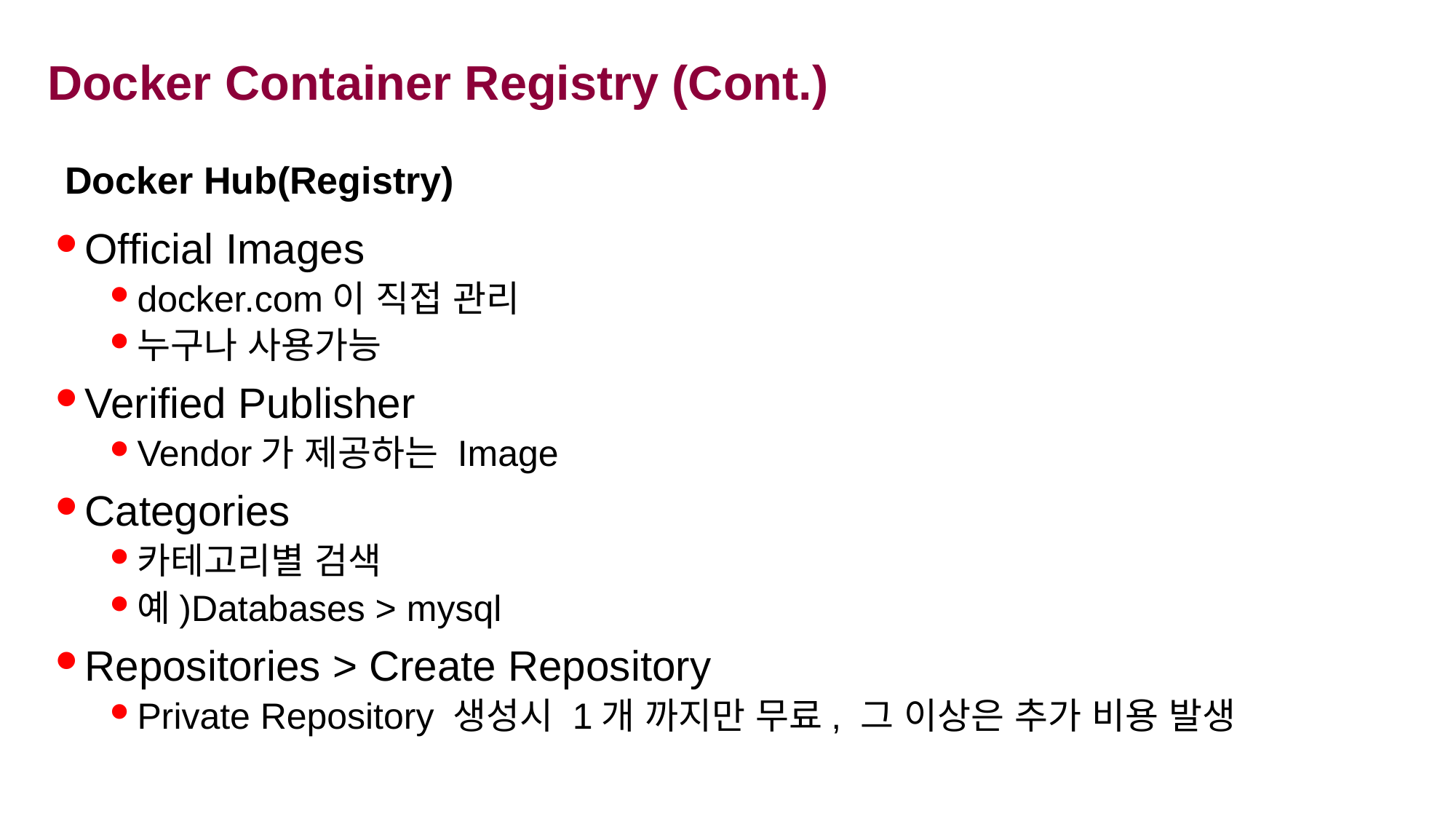

# Docker Container Registry (Cont.)
Docker Hub(Registry)
Official Images
docker.com이 직접 관리
누구나 사용가능
Verified Publisher
Vendor가 제공하는 Image
Categories
카테고리별 검색
예)Databases > mysql
Repositories > Create Repository
Private Repository 생성시 1개 까지만 무료, 그 이상은 추가 비용 발생